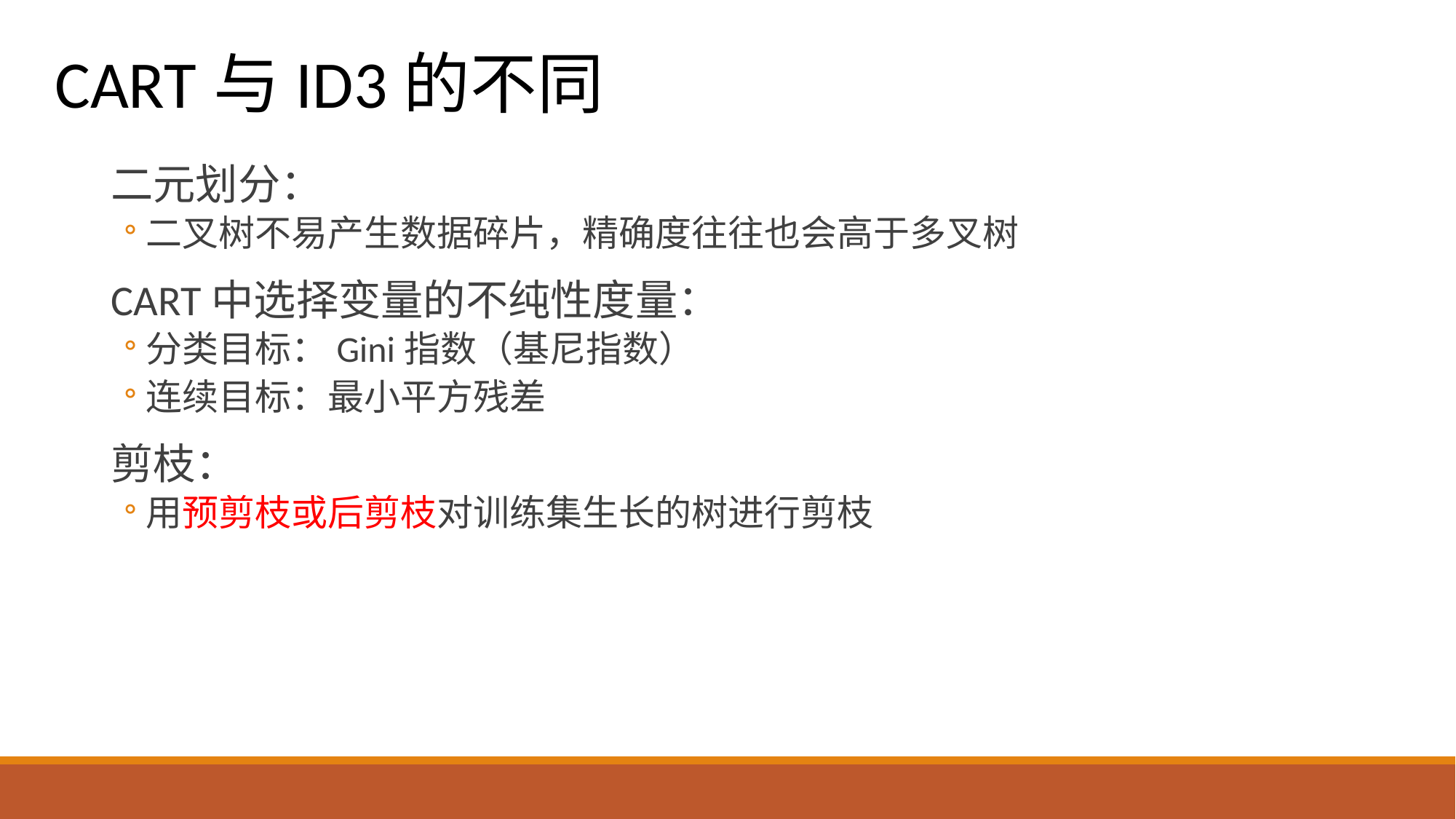

CART与ID3的不同
二元划分：
二叉树不易产生数据碎片，精确度往往也会高于多叉树
CART中选择变量的不纯性度量：
分类目标：Gini指数（基尼指数）
连续目标：最小平方残差
剪枝：
用预剪枝或后剪枝对训练集生长的树进行剪枝